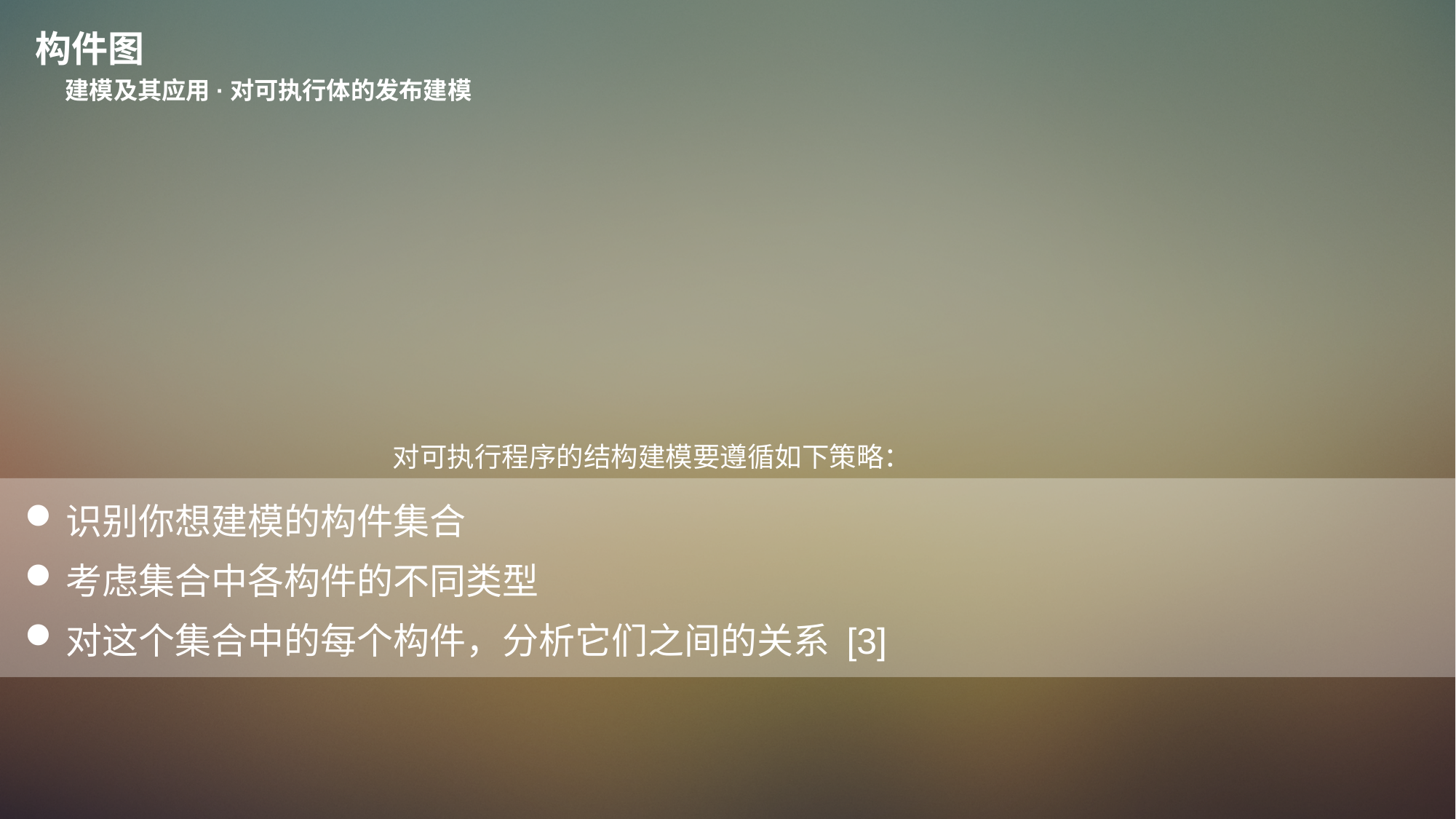

构件图
建模及其应用·对可执行体的发布建模
	对可执行程序的结构建模要遵循如下策略：

识别你想建模的构件集合
考虑集合中各构件的不同类型
对这个集合中的每个构件，分析它们之间的关系 [3]